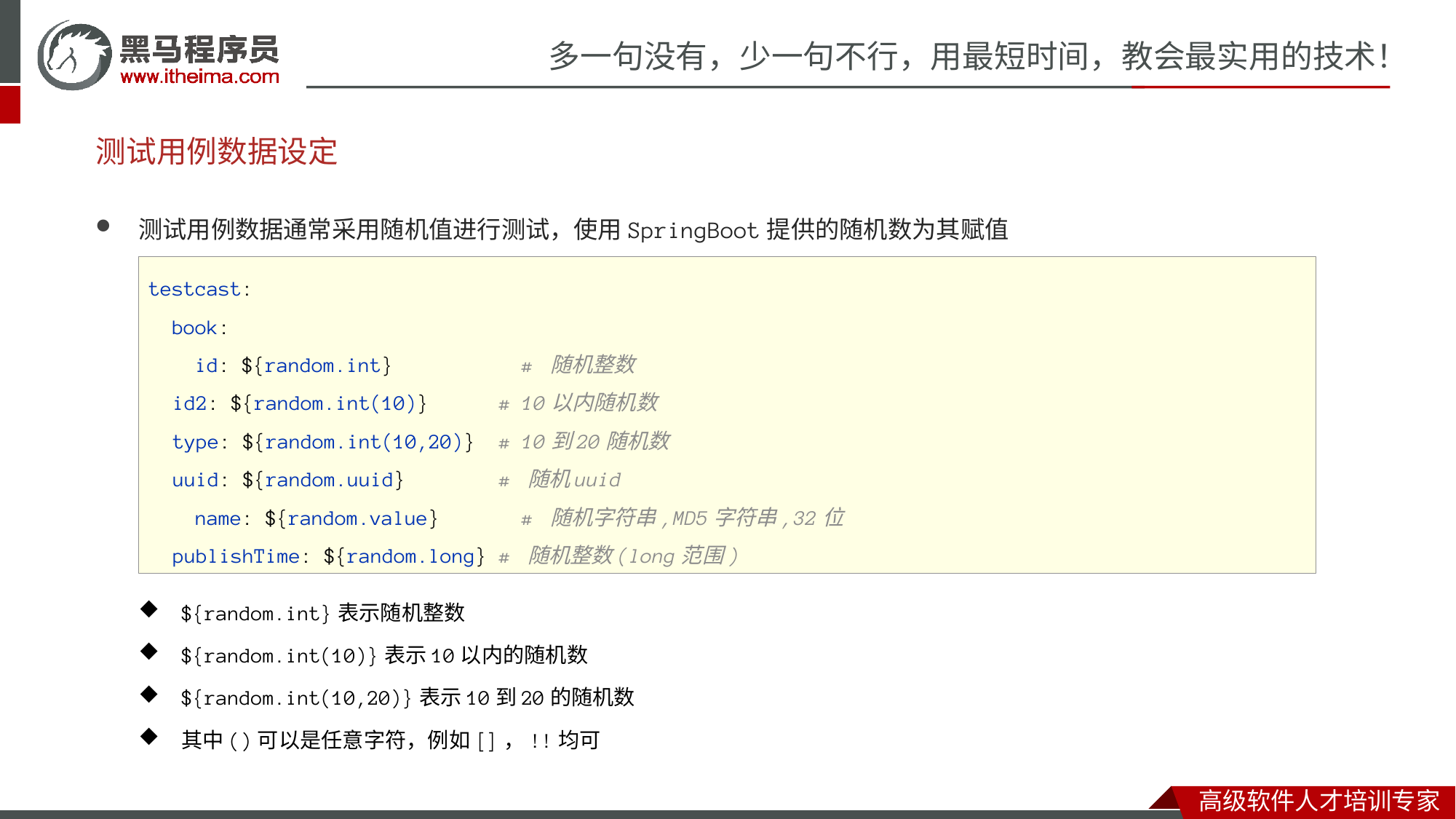

# 测试用例数据设定
测试用例数据通常采用随机值进行测试，使用SpringBoot提供的随机数为其赋值

${random.int}表示随机整数
${random.int(10)}表示10以内的随机数
${random.int(10,20)}表示10到20的随机数
其中()可以是任意字符，例如[]，!!均可

testcast:
  book:
    id: ${random.int}           # 随机整数
    id2: ${random.int(10)}      # 10以内随机数
    type: ${random.int(10,20)}  # 10到20随机数
    uuid: ${random.uuid}        # 随机uuid
    name: ${random.value}       # 随机字符串,MD5字符串,32位
    publishTime: ${random.long} # 随机整数(long范围)